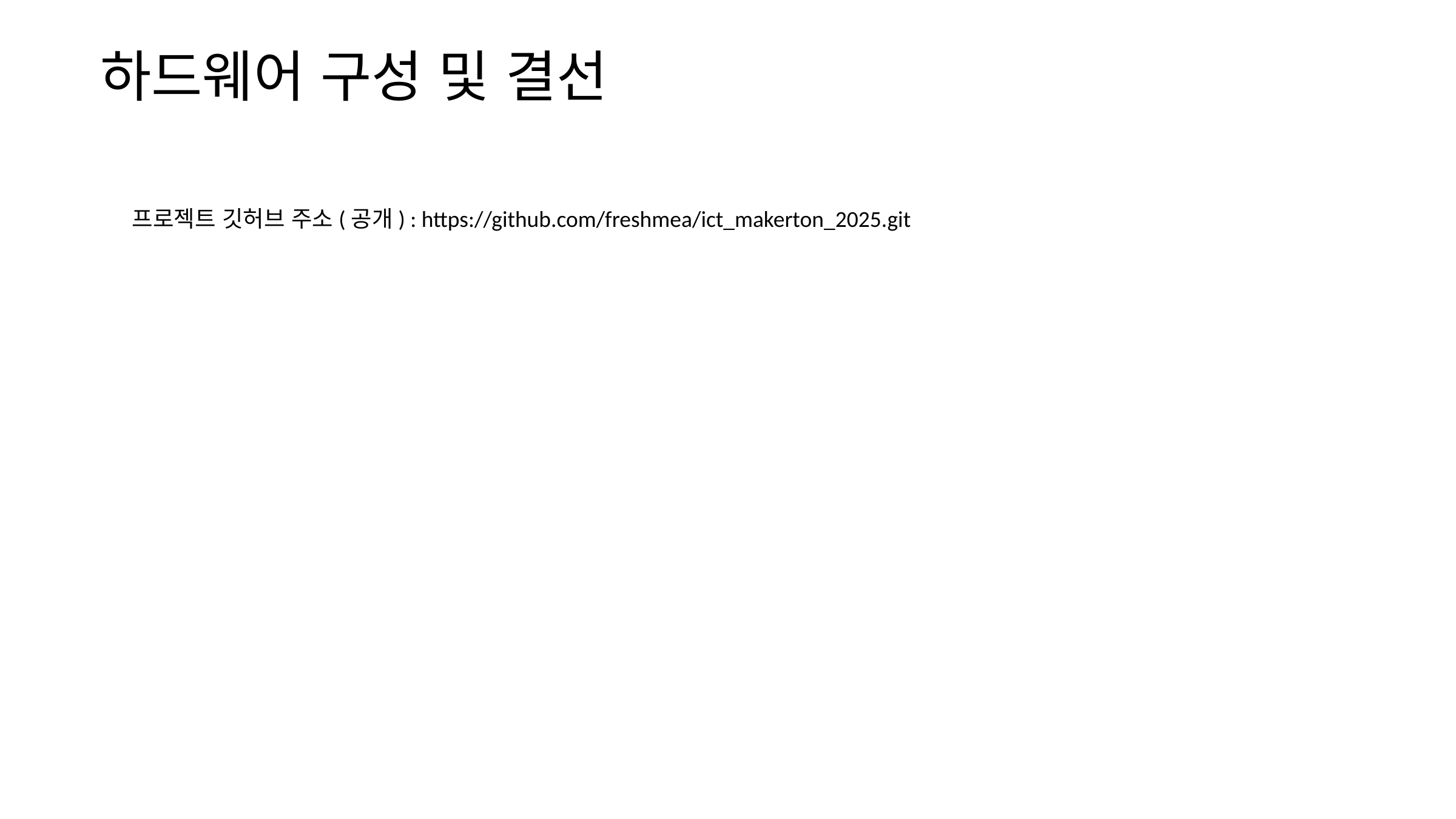

하드웨어 구성 및 결선
프로젝트 깃허브 주소(공개) : https://github.com/freshmea/ict_makerton_2025.git